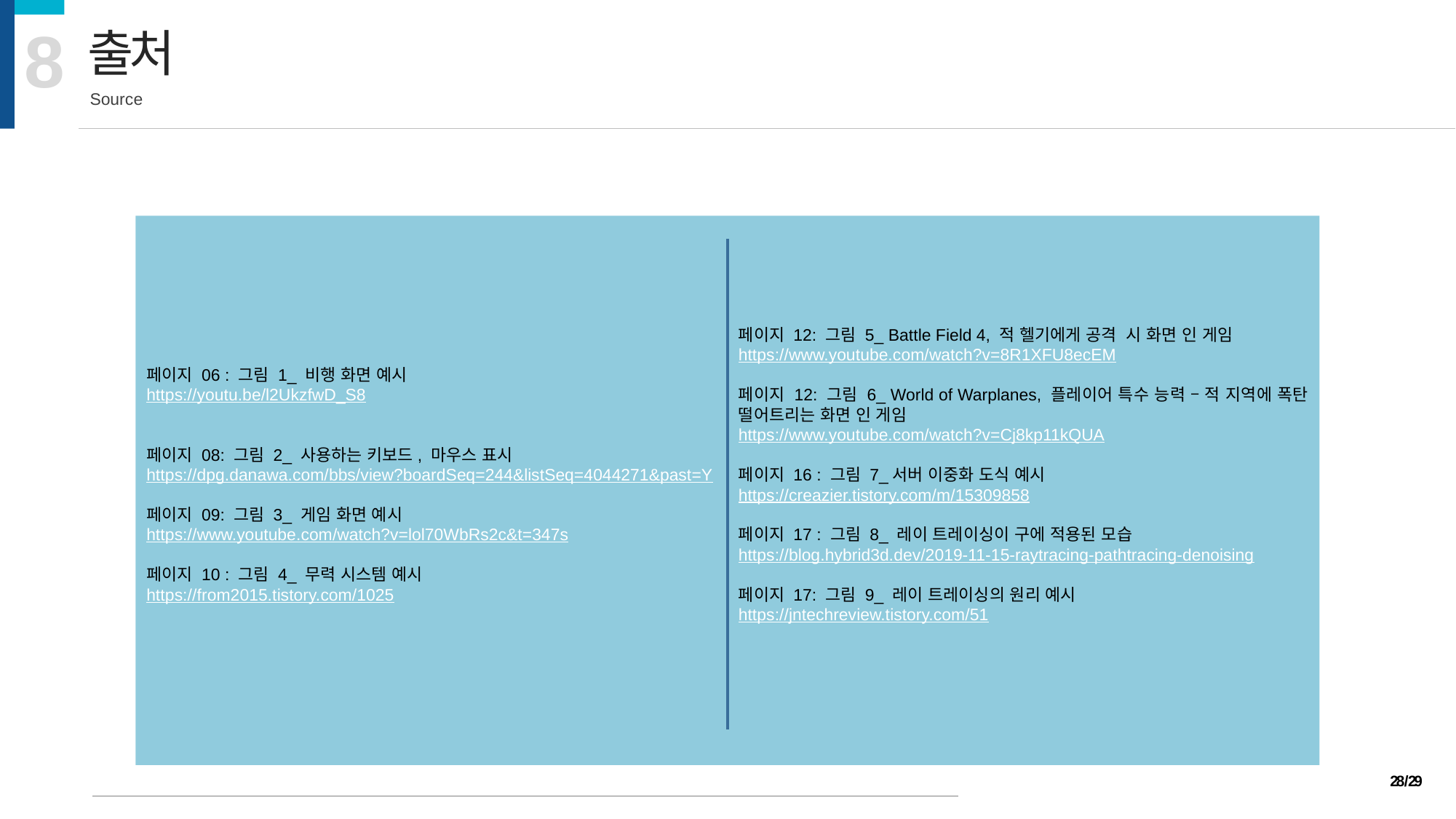

8
출처
Source

페이지 12: 그림 5_ Battle Field 4, 적 헬기에게 공격  시 화면 인 게임
https://www.youtube.com/watch?v=8R1XFU8ecEM

페이지 12: 그림 6_ World of Warplanes, 플레이어 특수 능력 – 적 지역에 폭탄 떨어트리는 화면 인 게임
https://www.youtube.com/watch?v=Cj8kp11kQUA

페이지 16 : 그림 7_서버 이중화 도식 예시
https://creazier.tistory.com/m/15309858

페이지 17 : 그림 8_ 레이 트레이싱이 구에 적용된 모습
https://blog.hybrid3d.dev/2019-11-15-raytracing-pathtracing-denoising

페이지 17: 그림 9_ 레이 트레이싱의 원리 예시
https://jntechreview.tistory.com/51

페이지 06 : 그림 1_ 비행 화면 예시
https://youtu.be/l2UkzfwD_S8

페이지 08: 그림 2_ 사용하는 키보드, 마우스 표시
https://dpg.danawa.com/bbs/view?boardSeq=244&listSeq=4044271&past=Y

페이지 09: 그림 3_ 게임 화면 예시
https://www.youtube.com/watch?v=lol70WbRs2c&t=347s

페이지 10 : 그림 4_ 무력 시스템 예시
https://from2015.tistory.com/1025

28 / 29